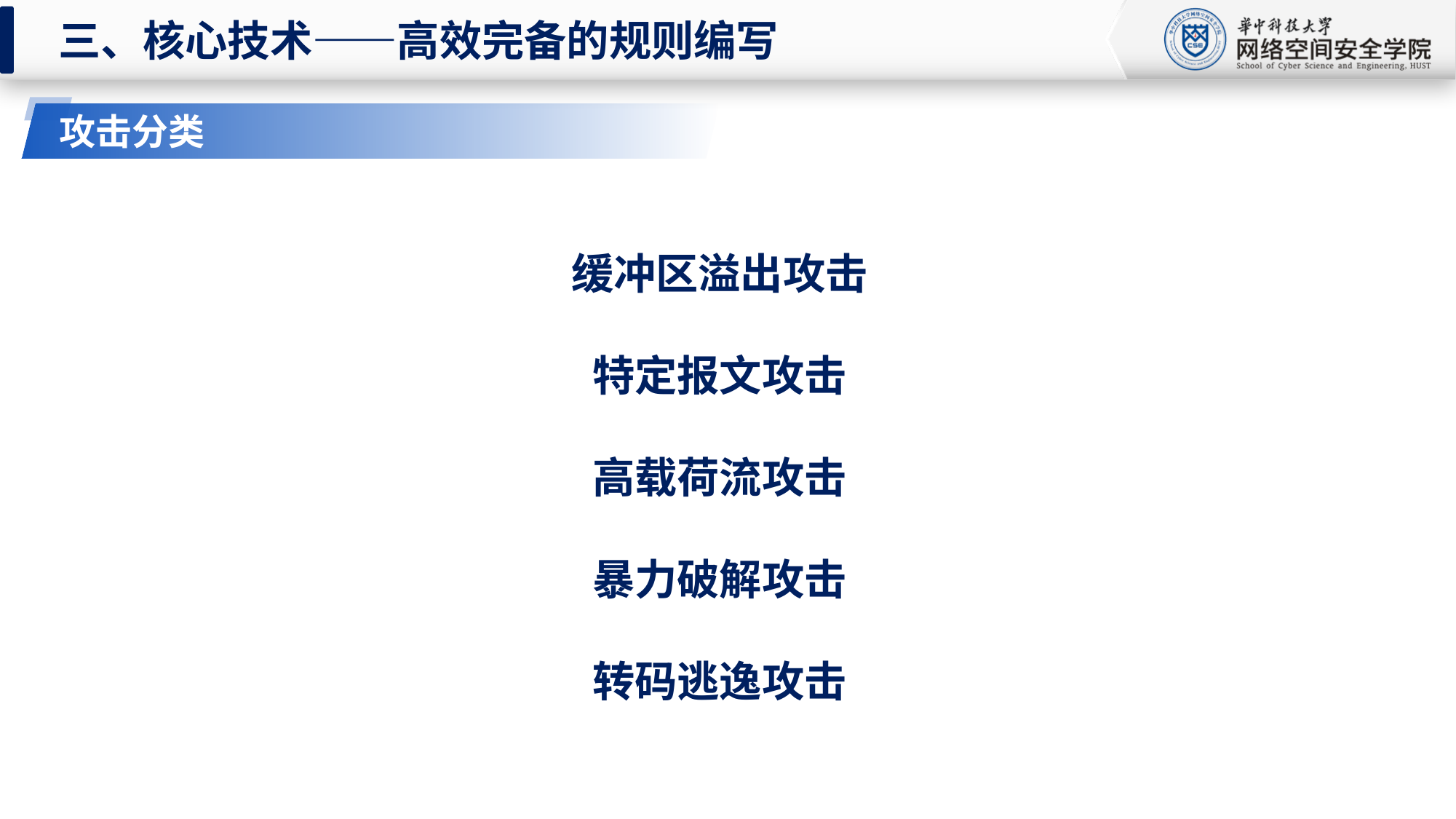

三、核心技术——高效完备的规则编写

攻击分类
缓冲区溢出攻击

特定报文攻击

高载荷流攻击

暴力破解攻击

转码逃逸攻击